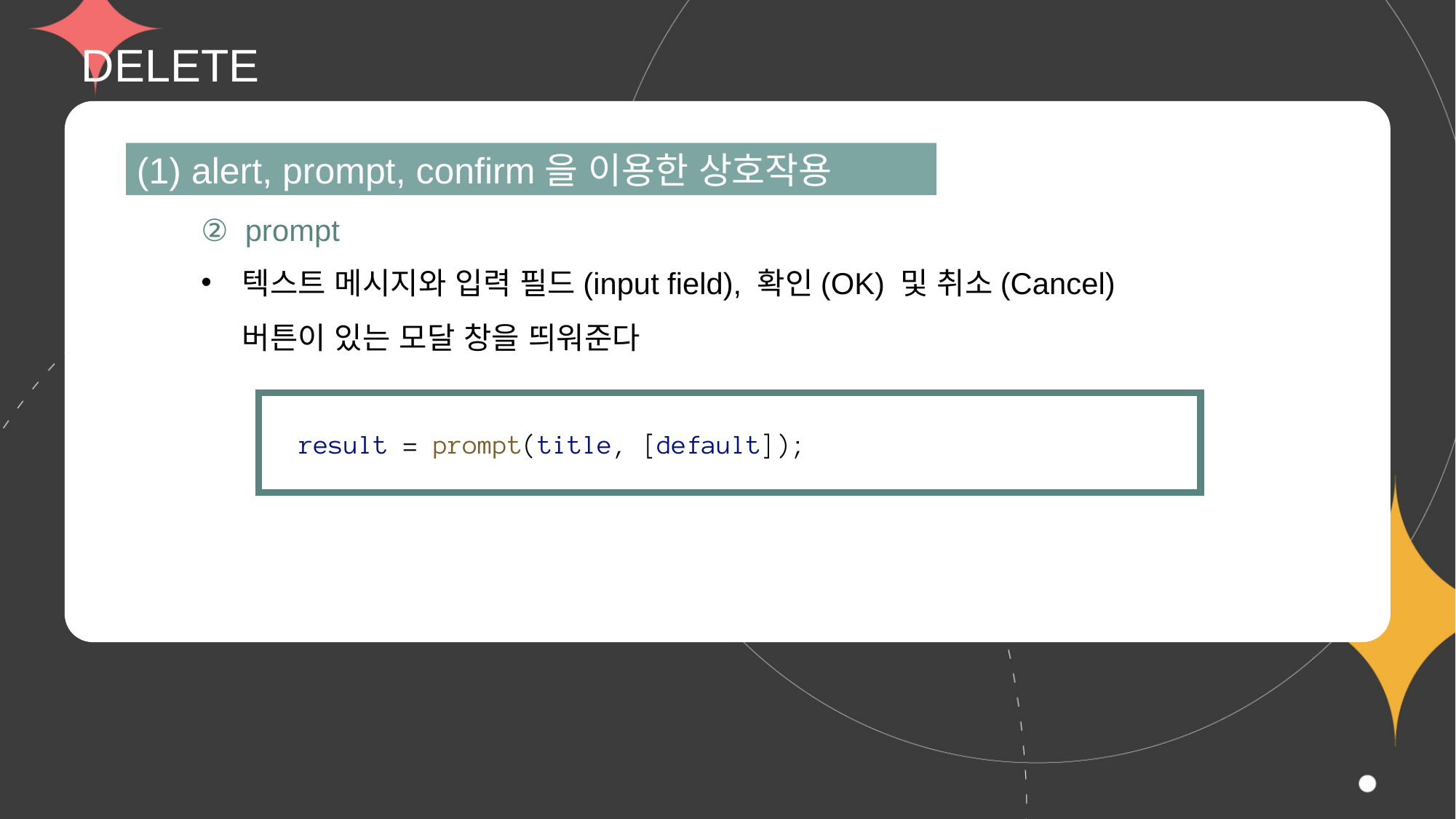

# DELETE
(1) alert, prompt, confirm을 이용한 상호작용
②  prompt
텍스트 메시지와 입력 필드(input field), 확인(OK) 및 취소(Cancel) 버튼이 있는 모달 창을 띄워준다
  result = prompt(title, [default]);